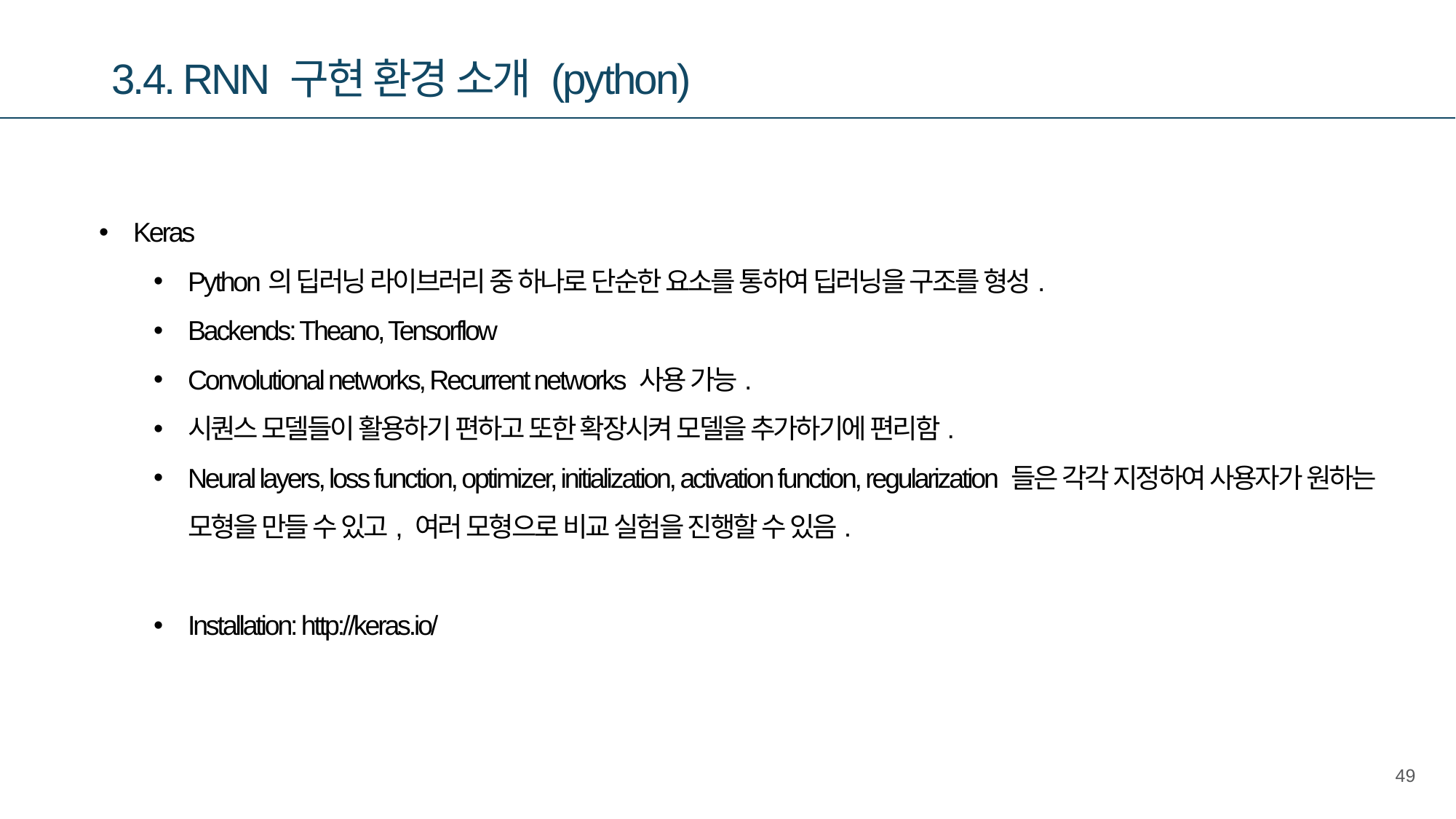

3.4. RNN 구현 환경 소개 (python)
Keras
Python의 딥러닝 라이브러리 중 하나로 단순한 요소를 통하여 딥러닝을 구조를 형성.
Backends: Theano, Tensorflow
Convolutional networks, Recurrent networks 사용 가능.
시퀀스 모델들이 활용하기 편하고 또한 확장시켜 모델을 추가하기에 편리함.
Neural layers, loss function, optimizer, initialization, activation function, regularization 들은 각각 지정하여 사용자가 원하는 모형을 만들 수 있고, 여러 모형으로 비교 실험을 진행할 수 있음.

Installation: http://keras.io/